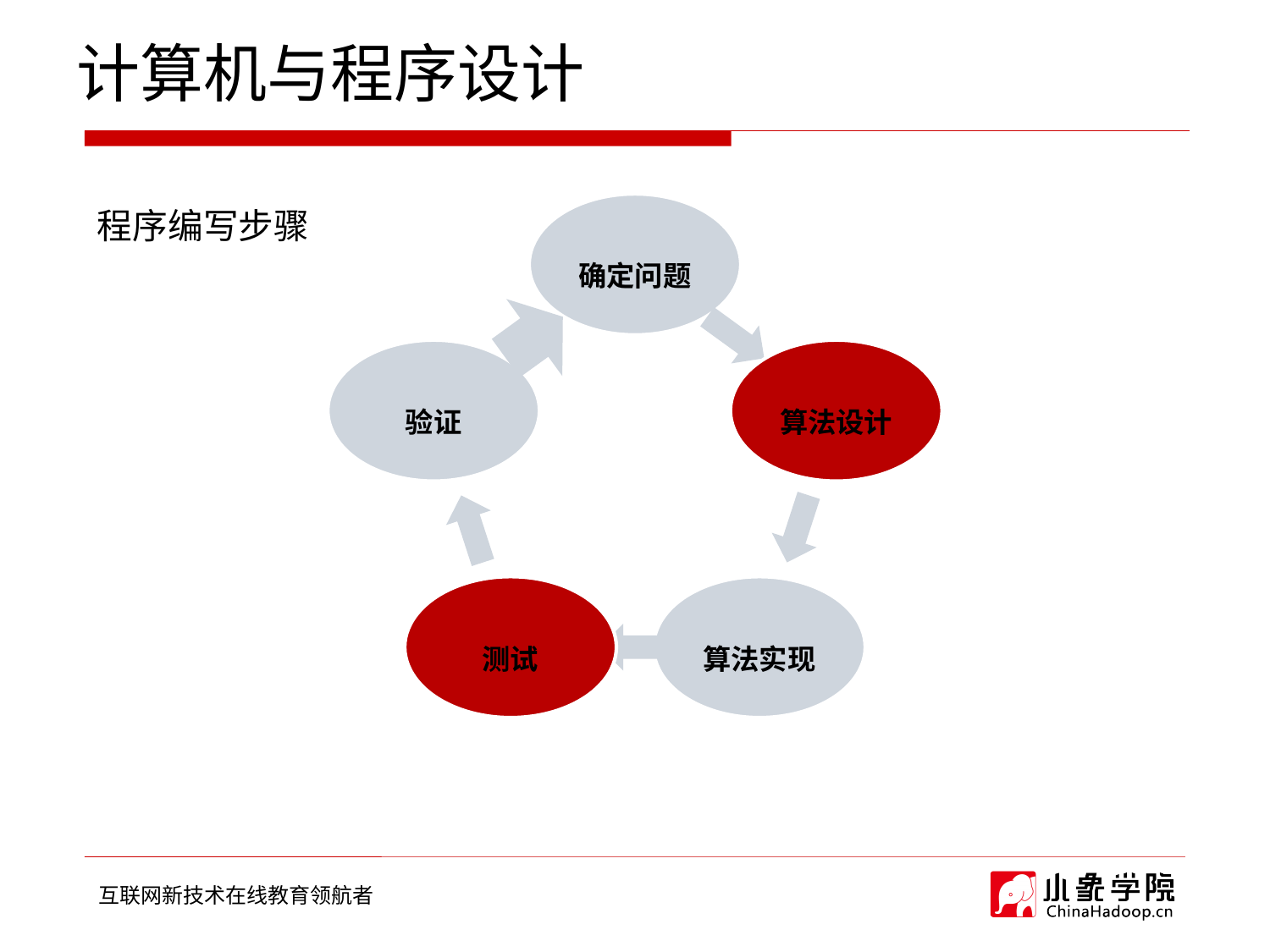

计算机与程序设计
程序编写步骤
确定问题
算法设计
算法实现
测试
验证